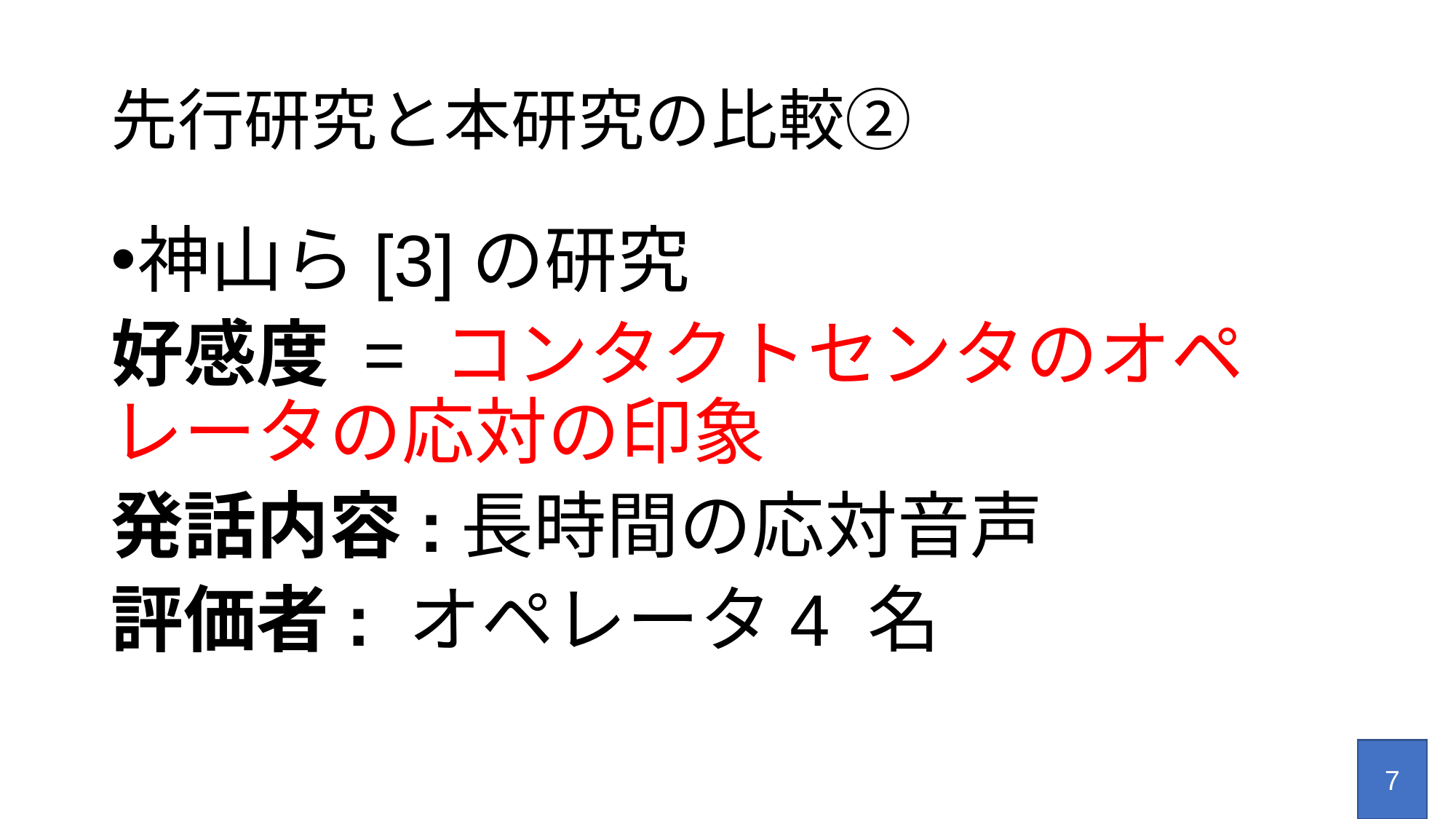

# 先行研究と本研究の比較②
神山ら[3]の研究
好感度 = コンタクトセンタのオペレータの応対の印象
発話内容:長時間の応対音声
評価者: オペレータ4 名

7